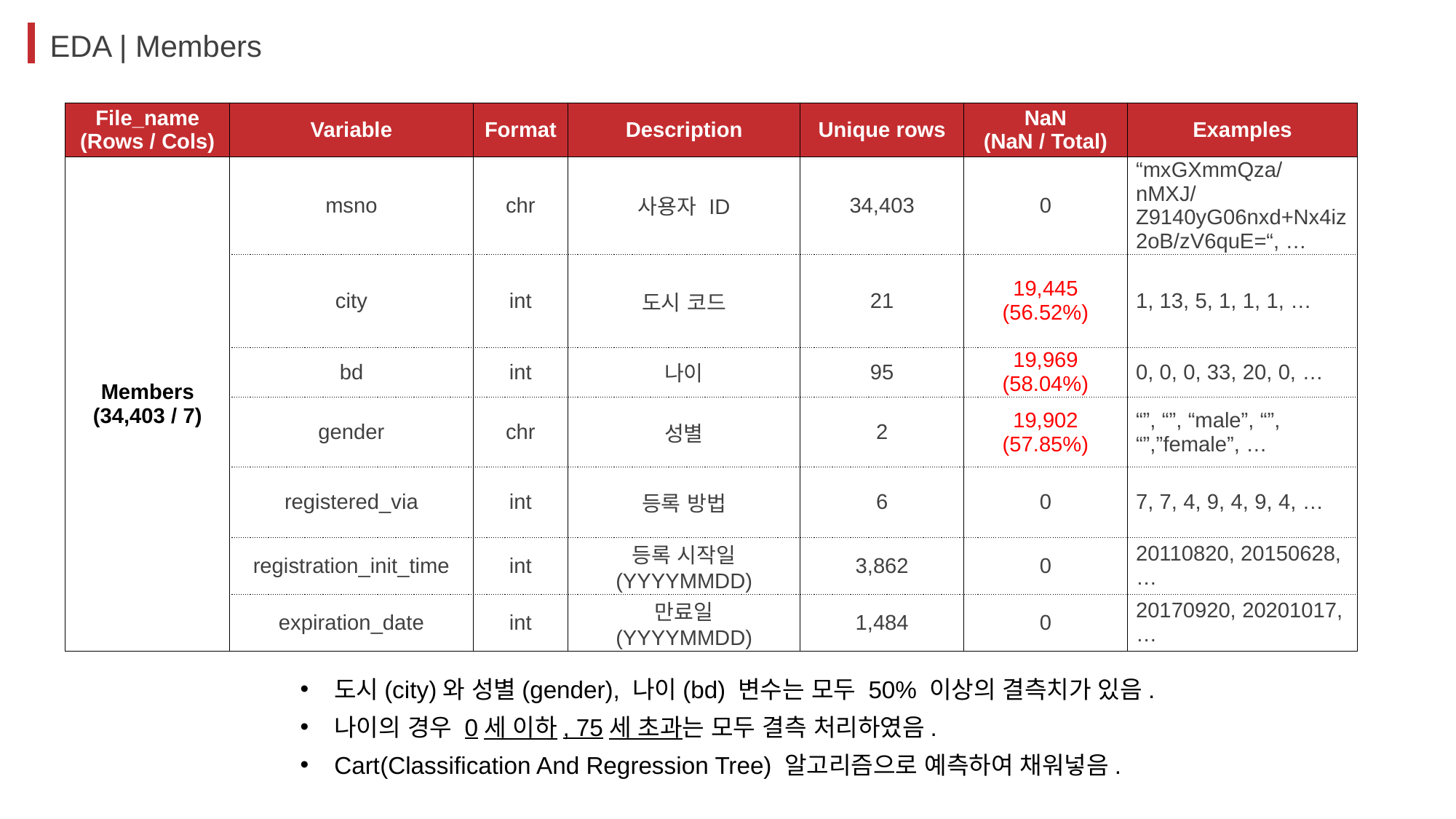

EDA | Members
| File\_name (Rows / Cols) | Variable | Format | Description | Unique rows | NaN (NaN / Total) | Examples |
| --- | --- | --- | --- | --- | --- | --- |
| Members (34,403 / 7) | msno | chr | 사용자 ID | 34,403 | 0 | “mxGXmmQza/nMXJ/Z9140yG06nxd+Nx4iz2oB/zV6quE=“, … |
|  | city | int | 도시 코드 | 21 | 19,445 (56.52%) | 1, 13, 5, 1, 1, 1, … |
|  | bd | int | 나이 | 95 | 19,969 (58.04%) | 0, 0, 0, 33, 20, 0, … |
|  | gender | chr | 성별 | 2 | 19,902 (57.85%) | “”, “”, “male”, “”, “”,”female”, … |
|  | registered\_via | int | 등록 방법 | 6 | 0 | 7, 7, 4, 9, 4, 9, 4, … |
|  | registration\_init\_time | int | 등록 시작일 (YYYYMMDD) | 3,862 | 0 | 20110820, 20150628, … |
|  | expiration\_date | int | 만료일 (YYYYMMDD) | 1,484 | 0 | 20170920, 20201017, … |
도시(city)와 성별(gender), 나이(bd) 변수는 모두 50% 이상의 결측치가 있음.
나이의 경우 0세 이하, 75세 초과는 모두 결측 처리하였음.
Cart(Classification And Regression Tree) 알고리즘으로 예측하여 채워넣음.